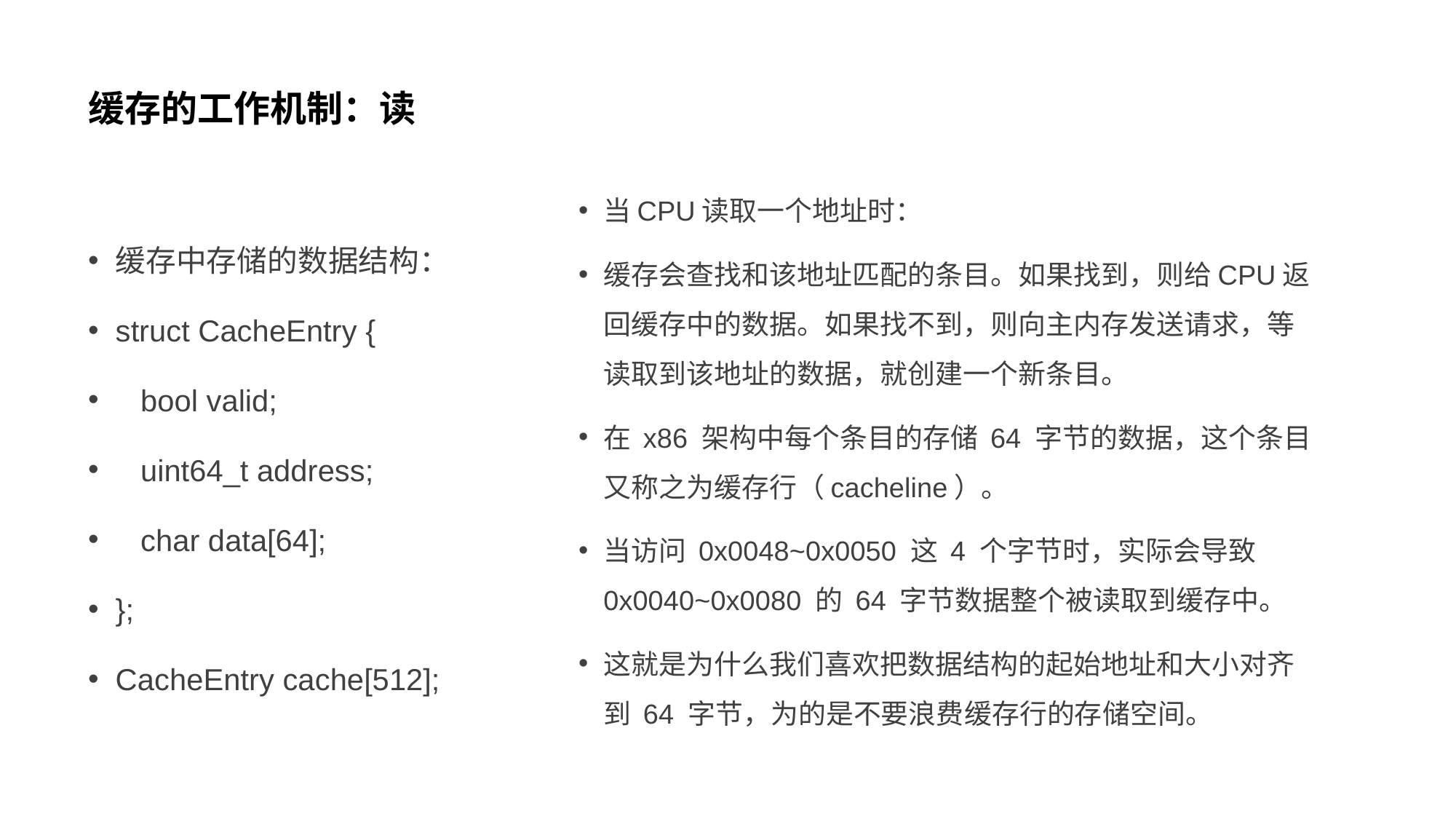

# 缓存的工作机制：读
当CPU读取一个地址时：
缓存会查找和该地址匹配的条目。如果找到，则给CPU返回缓存中的数据。如果找不到，则向主内存发送请求，等读取到该地址的数据，就创建一个新条目。
在 x86 架构中每个条目的存储 64 字节的数据，这个条目又称之为缓存行（cacheline）。
当访问 0x0048~0x0050 这 4 个字节时，实际会导致 0x0040~0x0080 的 64 字节数据整个被读取到缓存中。
这就是为什么我们喜欢把数据结构的起始地址和大小对齐到 64 字节，为的是不要浪费缓存行的存储空间。
缓存中存储的数据结构：
struct CacheEntry {
   bool valid;
   uint64_t address;
   char data[64];
};
CacheEntry cache[512];